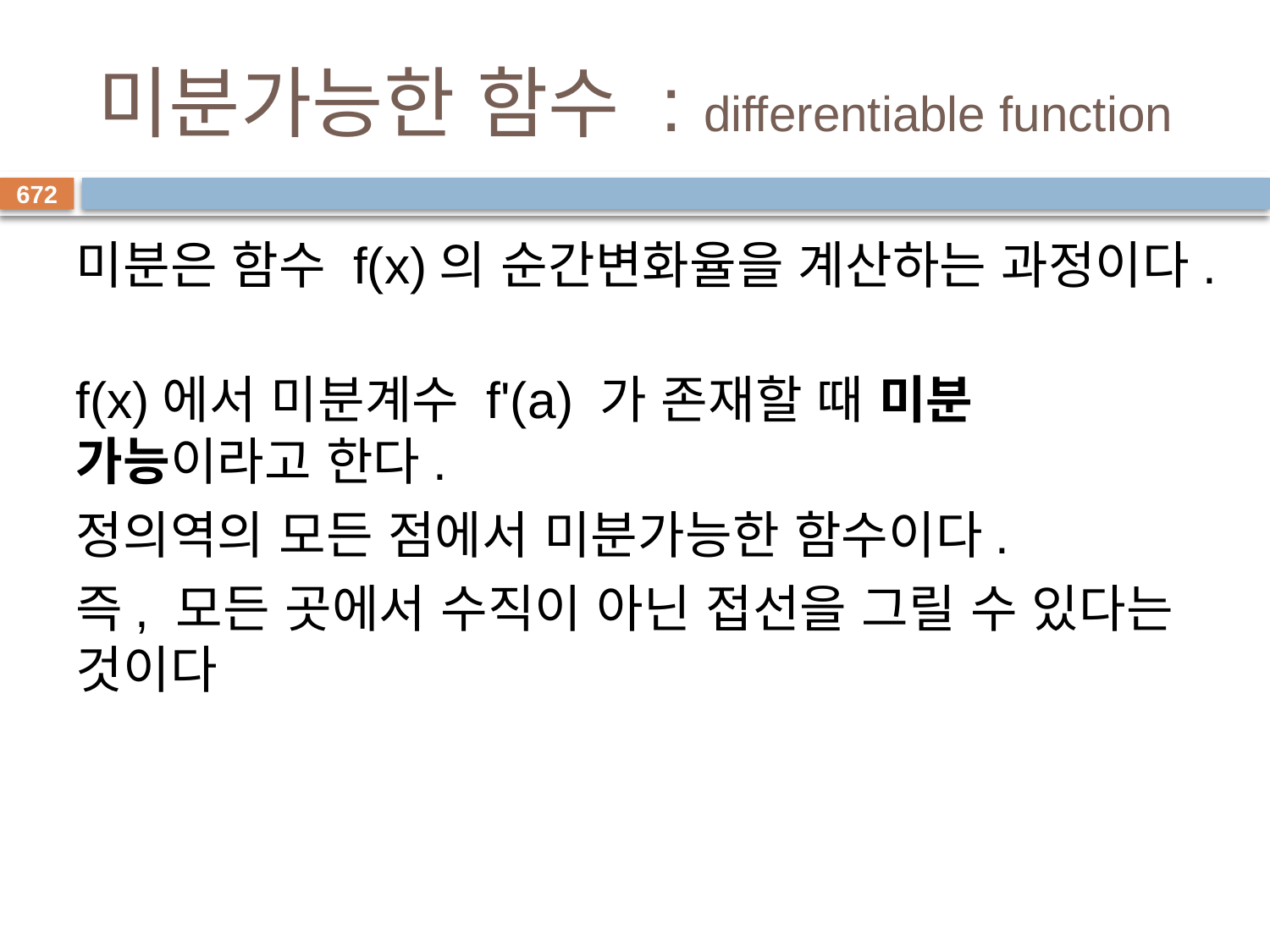

# 미분가능한 함수 : differentiable function
672
미분은 함수 f(x)의 순간변화율을 계산하는 과정이다.
f(x)에서 미분계수 f'(a) 가 존재할 때 미분 가능이라고 한다.
정의역의 모든 점에서 미분가능한 함수이다.
즉, 모든 곳에서 수직이 아닌 접선을 그릴 수 있다는 것이다